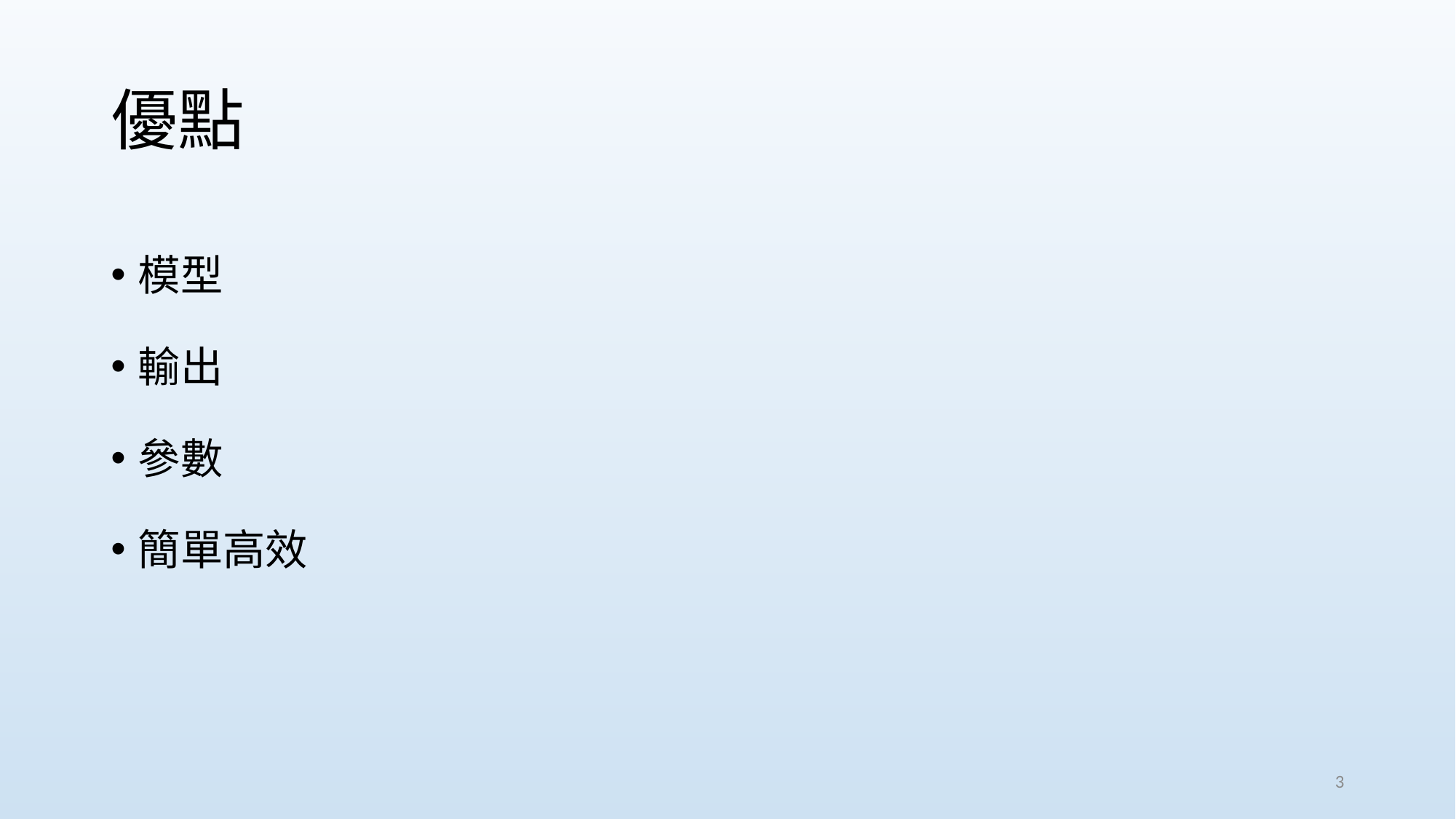

# 優點
模型
輸出
參數
簡單高效
3